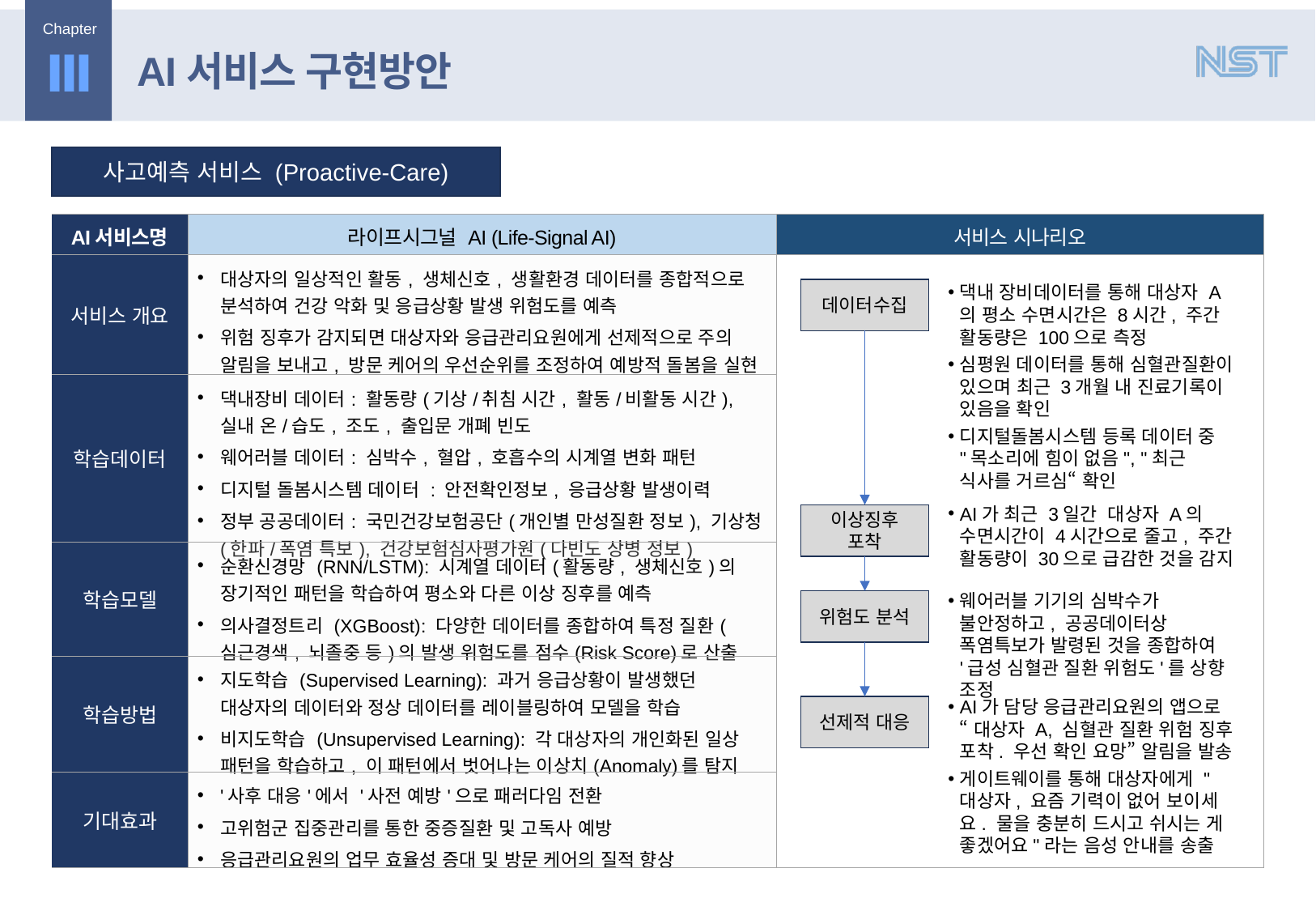

Ⅲ
AI서비스 구현방안
사고예측 서비스 (Proactive-Care)
| AI서비스명 | 라이프시그널 AI (Life-Signal AI) | 서비스 시나리오 |
| --- | --- | --- |
| 서비스 개요 | 대상자의 일상적인 활동, 생체신호, 생활환경 데이터를 종합적으로 분석하여 건강 악화 및 응급상황 발생 위험도를 예측 위험 징후가 감지되면 대상자와 응급관리요원에게 선제적으로 주의 알림을 보내고, 방문 케어의 우선순위를 조정하여 예방적 돌봄을 실현 |  |
| 학습데이터 | 댁내장비 데이터: 활동량(기상/취침 시간, 활동/비활동 시간), 실내 온/습도, 조도, 출입문 개폐 빈도 웨어러블 데이터: 심박수, 혈압, 호흡수의 시계열 변화 패턴 디지털 돌봄시스템 데이터 : 안전확인정보, 응급상황 발생이력 정부 공공데이터: 국민건강보험공단(개인별 만성질환 정보), 기상청(한파/폭염 특보), 건강보험심사평가원(다빈도 상병 정보) |  |
| 학습모델 | 순환신경망 (RNN/LSTM): 시계열 데이터(활동량, 생체신호)의 장기적인 패턴을 학습하여 평소와 다른 이상 징후를 예측 의사결정트리 (XGBoost): 다양한 데이터를 종합하여 특정 질환(심근경색, 뇌졸중 등)의 발생 위험도를 점수(Risk Score)로 산출 |  |
| 학습방법 | 지도학습 (Supervised Learning): 과거 응급상황이 발생했던 대상자의 데이터와 정상 데이터를 레이블링하여 모델을 학습 비지도학습 (Unsupervised Learning): 각 대상자의 개인화된 일상 패턴을 학습하고, 이 패턴에서 벗어나는 이상치(Anomaly)를 탐지 |  |
| 기대효과 | '사후 대응'에서 '사전 예방'으로 패러다임 전환 고위험군 집중관리를 통한 중증질환 및 고독사 예방 응급관리요원의 업무 효율성 증대 및 방문 케어의 질적 향상 |  |
댁내 장비데이터를 통해 대상자 A의 평소 수면시간은 8시간, 주간 활동량은 100으로 측정
심평원 데이터를 통해 심혈관질환이 있으며 최근 3개월 내 진료기록이 있음을 확인
디지털돌봄시스템 등록 데이터 중 "목소리에 힘이 없음", "최근 식사를 거르심“ 확인
데이터수집
AI가 최근 3일간  대상자 A의 수면시간이 4시간으로 줄고, 주간 활동량이 30으로 급감한 것을 감지
이상징후 포착
웨어러블 기기의 심박수가 불안정하고, 공공데이터상 폭염특보가 발령된 것을 종합하여 '급성 심혈관 질환 위험도'를 상향 조정
위험도 분석
AI가 담당 응급관리요원의 앱으로
“ 대상자 A, 심혈관 질환 위험 징후 포착. 우선 확인 요망” 알림을 발송
게이트웨이를 통해 대상자에게 "대상자, 요즘 기력이 없어 보이세요. 물을 충분히 드시고 쉬시는 게 좋겠어요"라는 음성 안내를 송출
선제적 대응